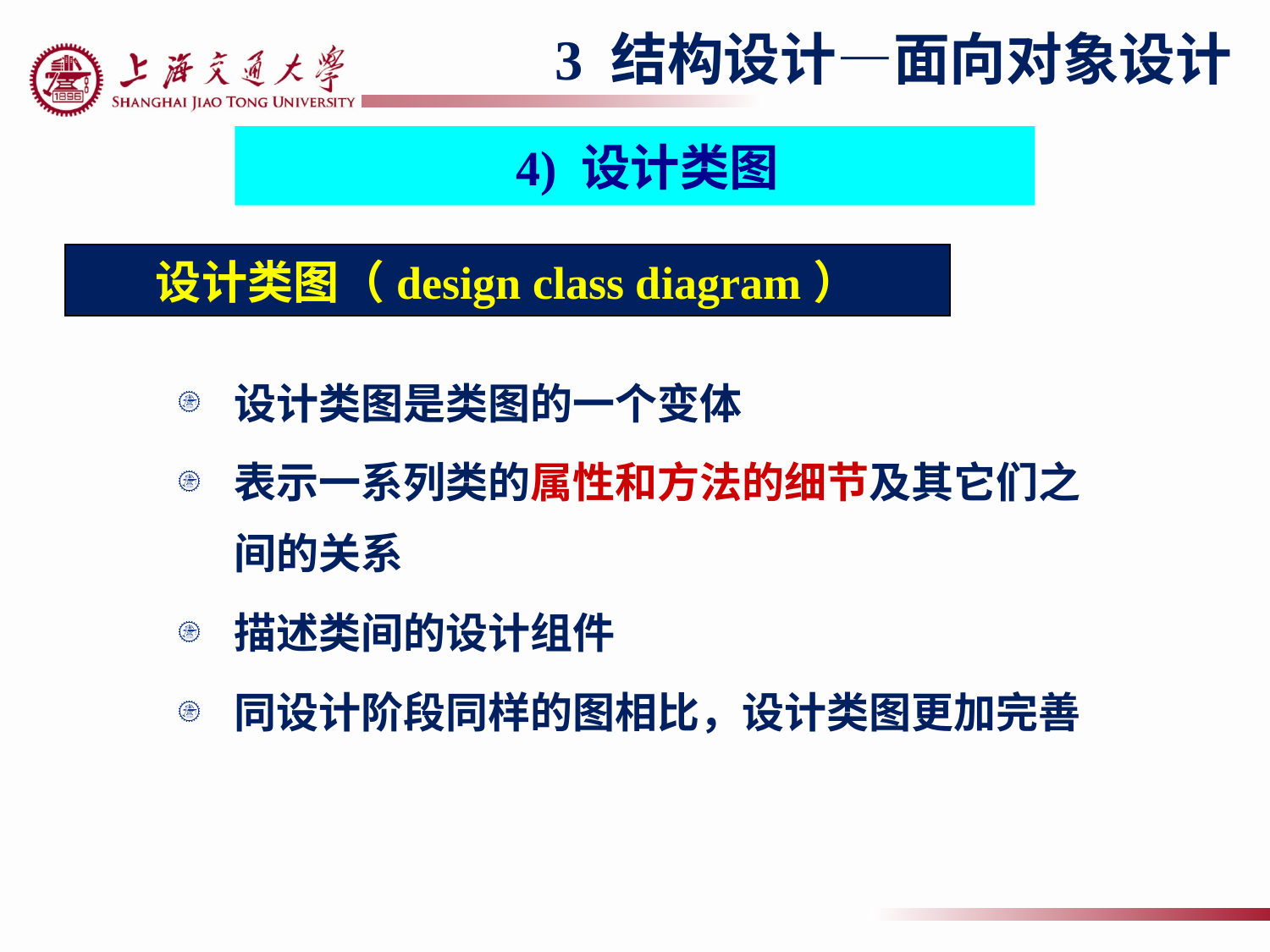

3 结构设计—面向对象设计
  4) 设计类图
设计类图（design class diagram）
设计类图是类图的一个变体
表示一系列类的属性和方法的细节及其它们之间的关系
描述类间的设计组件
同设计阶段同样的图相比，设计类图更加完善